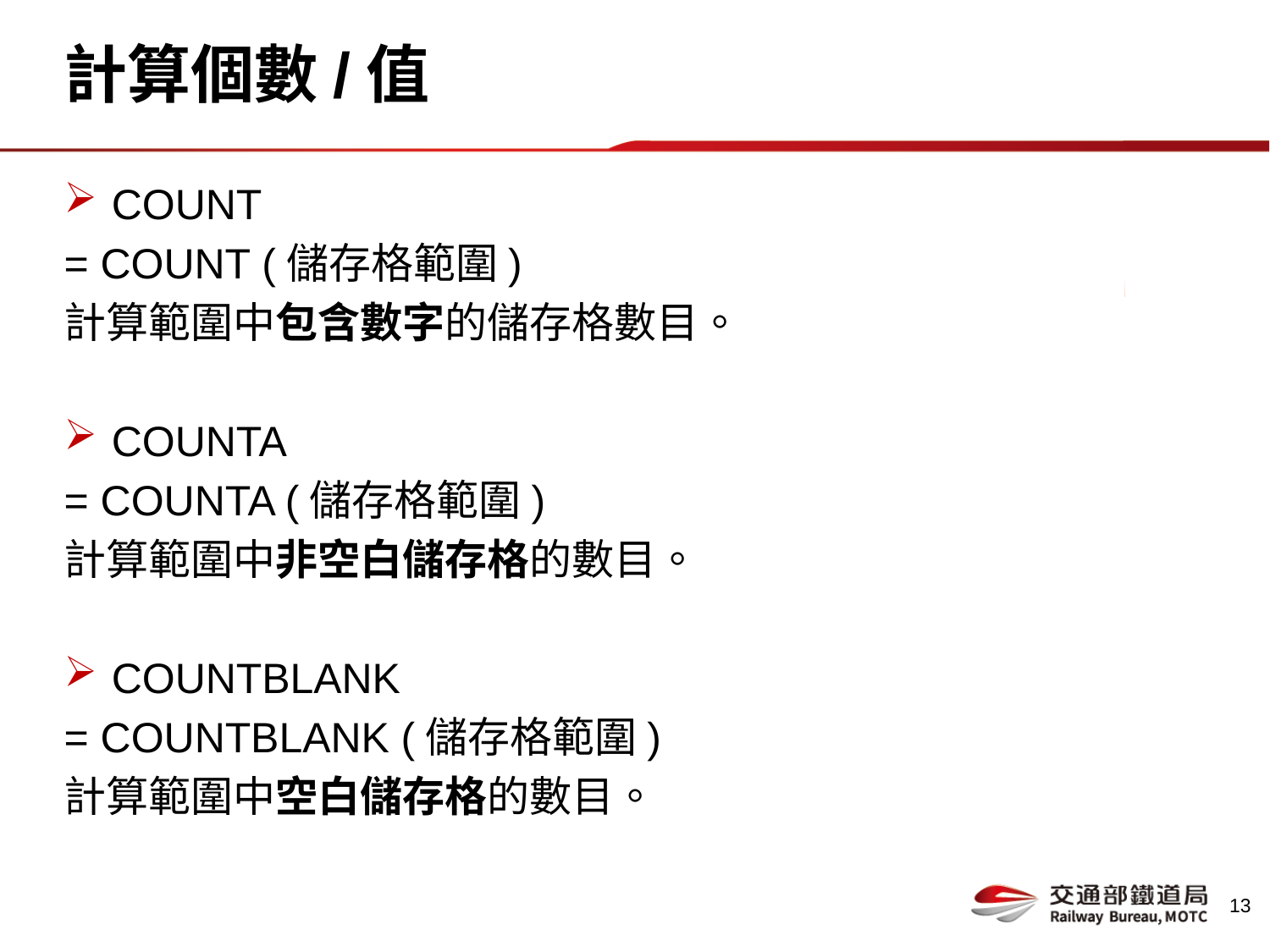

# 計算個數/值
COUNT
= COUNT (儲存格範圍)
計算範圍中包含數字的儲存格數目。

COUNTA
= COUNTA (儲存格範圍)
計算範圍中非空白儲存格的數目。

COUNTBLANK
= COUNTBLANK (儲存格範圍)
計算範圍中空白儲存格的數目。
13